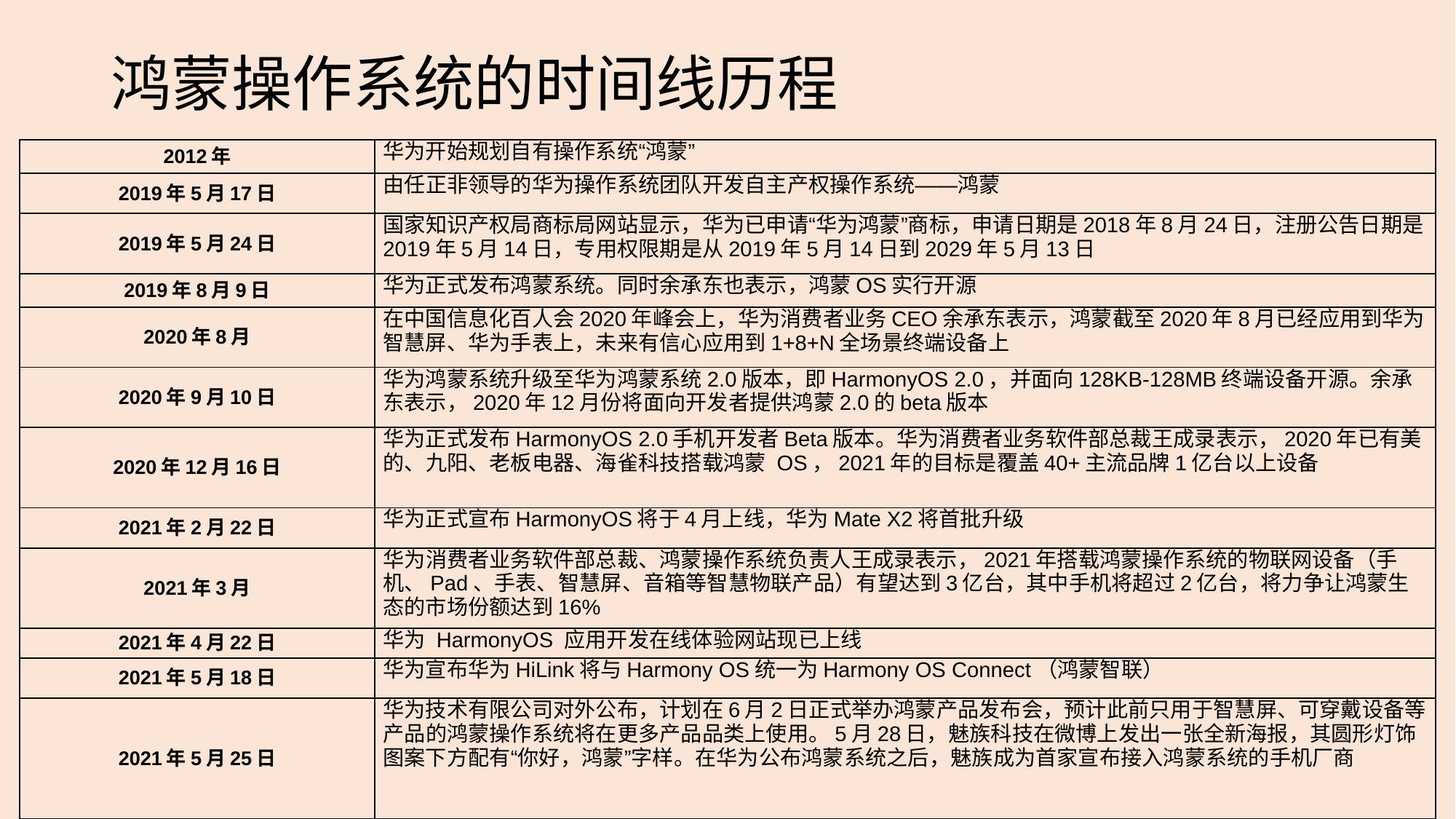

# 鸿蒙操作系统的时间线历程
| 2012年 | 华为开始规划自有操作系统“鸿蒙” |
| --- | --- |
| 2019年5月17日 | 由任正非领导的华为操作系统团队开发自主产权操作系统——鸿蒙 |
| 2019年5月24日 | 国家知识产权局商标局网站显示，华为已申请“华为鸿蒙”商标，申请日期是2018年8月24日，注册公告日期是2019年5月14日，专用权限期是从2019年5月14日到2029年5月13日 |
| 2019年8月9日 | 华为正式发布鸿蒙系统。同时余承东也表示，鸿蒙OS实行开源 |
| 2020年8月 | 在中国信息化百人会2020年峰会上，华为消费者业务CEO余承东表示，鸿蒙截至2020年8月已经应用到华为智慧屏、华为手表上，未来有信心应用到1+8+N全场景终端设备上 |
| 2020年9月10日 | 华为鸿蒙系统升级至华为鸿蒙系统2.0版本，即HarmonyOS 2.0，并面向128KB-128MB终端设备开源。余承东表示，2020年12月份将面向开发者提供鸿蒙2.0的beta版本 |
| 2020年12月16日 | 华为正式发布HarmonyOS 2.0手机开发者Beta版本。华为消费者业务软件部总裁王成录表示，2020年已有美的、九阳、老板电器、海雀科技搭载鸿蒙 OS，2021年的目标是覆盖40+主流品牌1亿台以上设备 |
| 2021年2月22日 | 华为正式宣布HarmonyOS将于4月上线，华为Mate X2将首批升级 |
| 2021年3月 | 华为消费者业务软件部总裁、鸿蒙操作系统负责人王成录表示，2021年搭载鸿蒙操作系统的物联网设备（手机、Pad、手表、智慧屏、音箱等智慧物联产品）有望达到3亿台，其中手机将超过2亿台，将力争让鸿蒙生态的市场份额达到16% |
| 2021年4月22日 | 华为 HarmonyOS 应用开发在线体验网站现已上线 |
| 2021年5月18日 | 华为宣布华为HiLink将与Harmony OS统一为Harmony OS Connect（鸿蒙智联） |
| 2021年5月25日 | 华为技术有限公司对外公布，计划在6月2日正式举办鸿蒙产品发布会，预计此前只用于智慧屏、可穿戴设备等产品的鸿蒙操作系统将在更多产品品类上使用。5月28日，魅族科技在微博上发出一张全新海报，其圆形灯饰图案下方配有“你好，鸿蒙”字样。在华为公布鸿蒙系统之后，魅族成为首家宣布接入鸿蒙系统的手机厂商 |